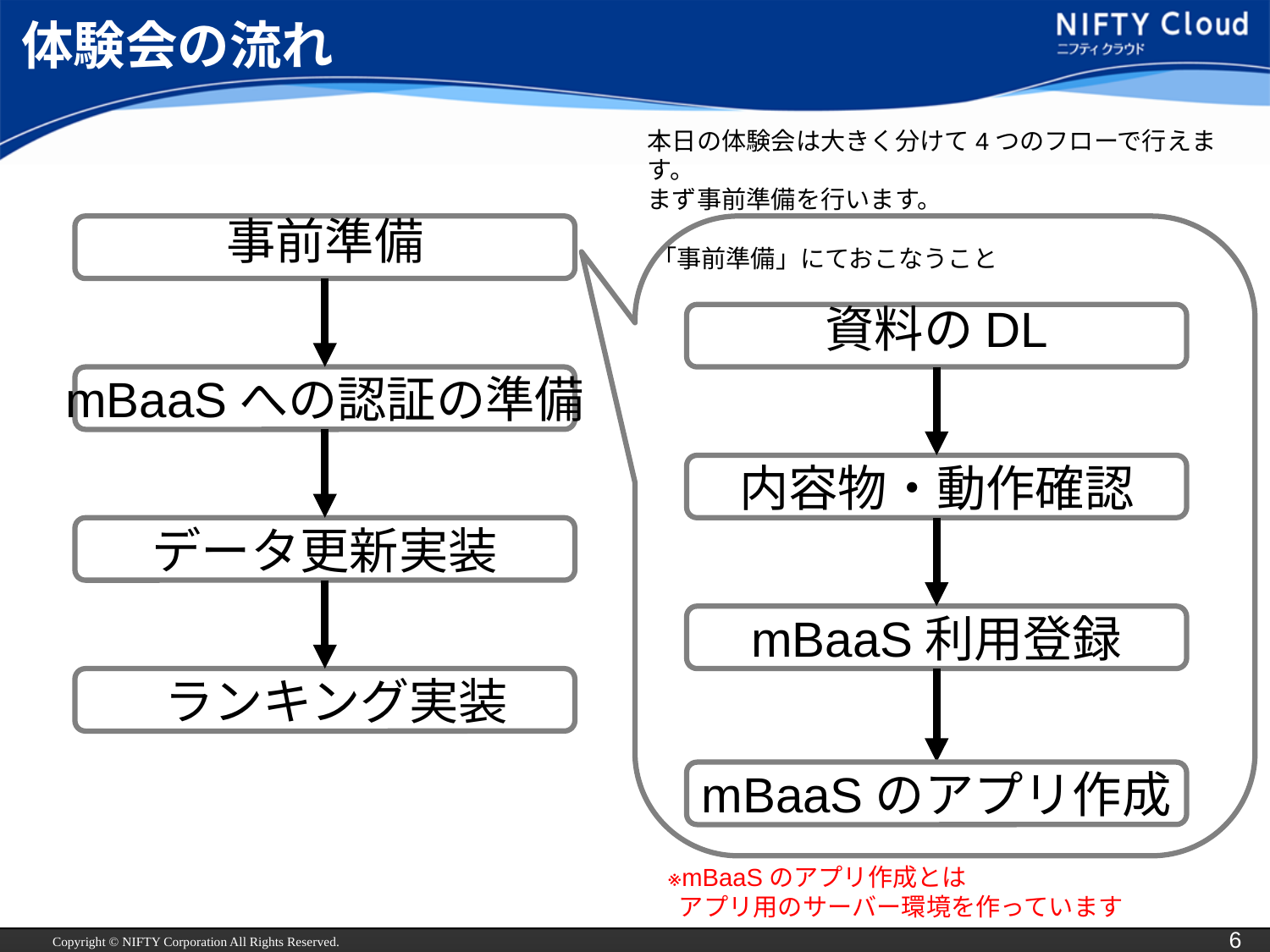

# 体験会の流れ
本日の体験会は大きく分けて4つのフローで行えます。
まず事前準備を行います。
事前準備

「事前準備」にておこなうこと
資料のDL
mBaaSへの認証の準備
内容物・動作確認
データ更新実装
mBaaS利用登録
 ランキング実装
mBaaSのアプリ作成
※mBaaSのアプリ作成とは
 アプリ用のサーバー環境を作っています